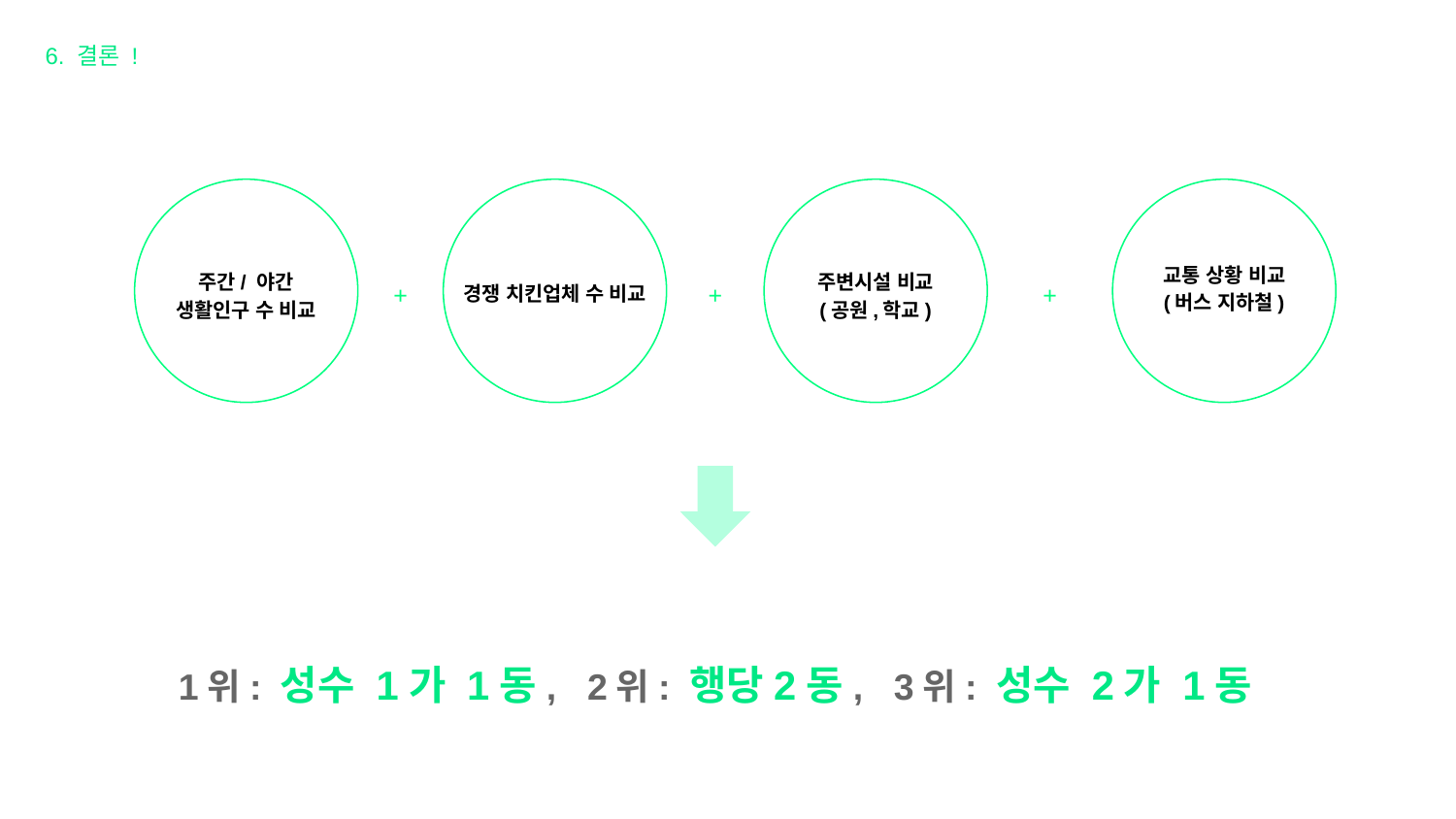

6. 결론 !

교통 상황 비교
(버스 지하철)
주간/ 야간
생활인구 수 비교
주변시설 비교
(공원,학교)
+
+
+
경쟁 치킨업체 수 비교

1위: 성수 1가 1동,   2위: 행당2동,   3위: 성수 2가 1동